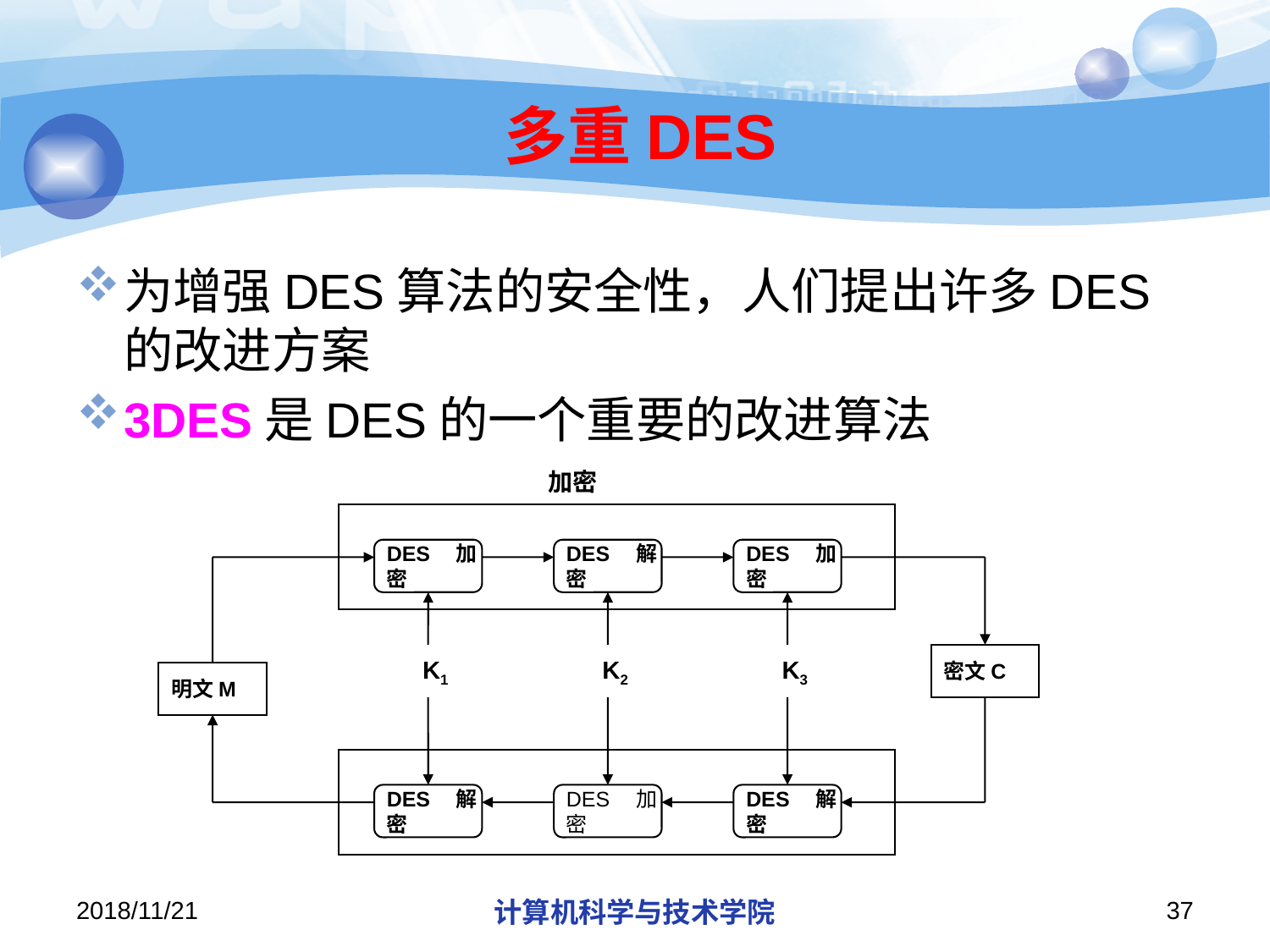

# 多重DES
为增强DES算法的安全性，人们提出许多DES的改进方案
3DES是DES的一个重要的改进算法
加密

DES加密

DES解密

DES加密

K1

K2

K3

密文C
明文M

DES解密

DES加密

DES解密

2018/11/21
计算机科学与技术学院
37